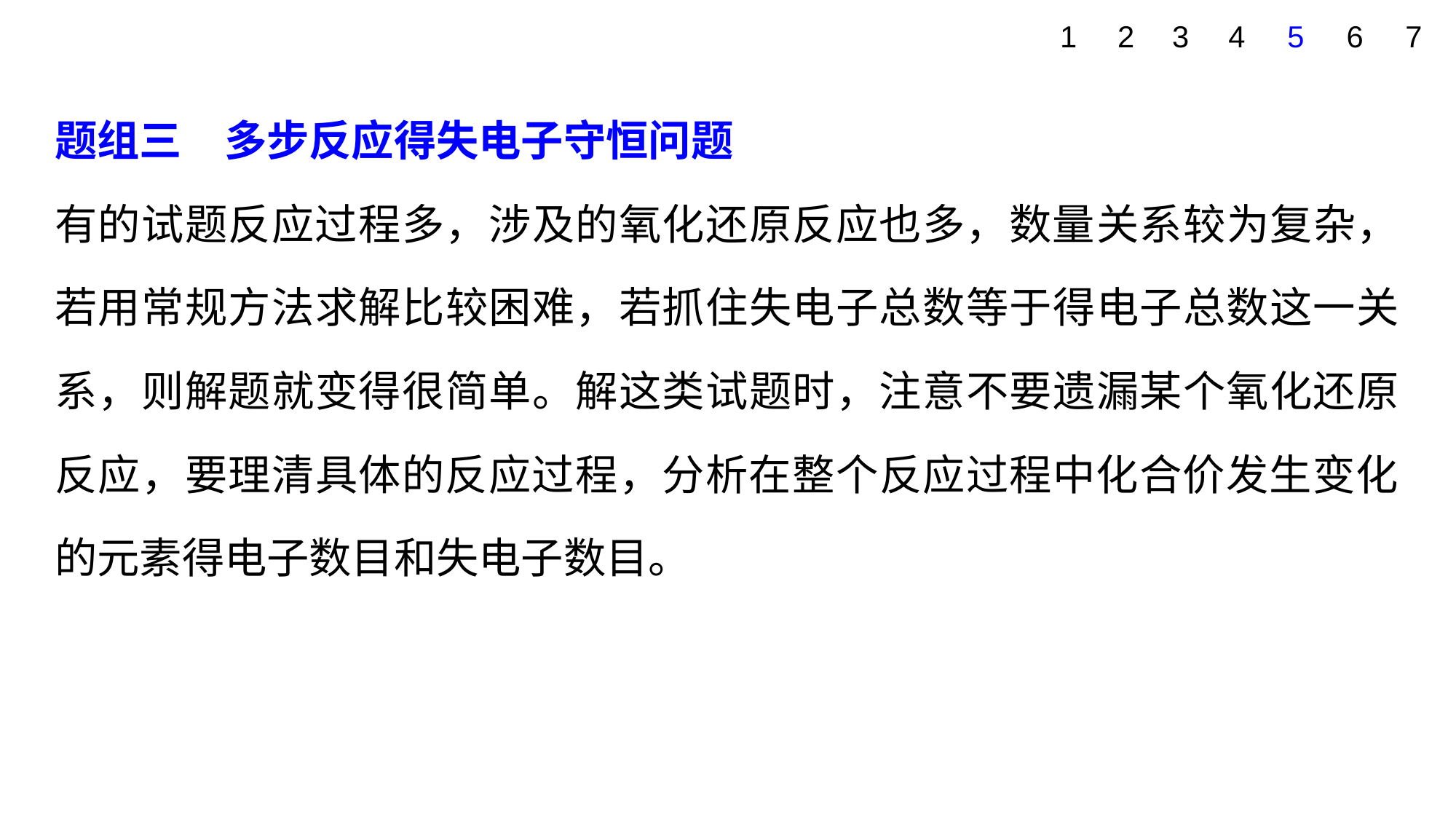

1
2
3
4
5
6
7
题组三　多步反应得失电子守恒问题
有的试题反应过程多，涉及的氧化还原反应也多，数量关系较为复杂，若用常规方法求解比较困难，若抓住失电子总数等于得电子总数这一关系，则解题就变得很简单。解这类试题时，注意不要遗漏某个氧化还原反应，要理清具体的反应过程，分析在整个反应过程中化合价发生变化的元素得电子数目和失电子数目。